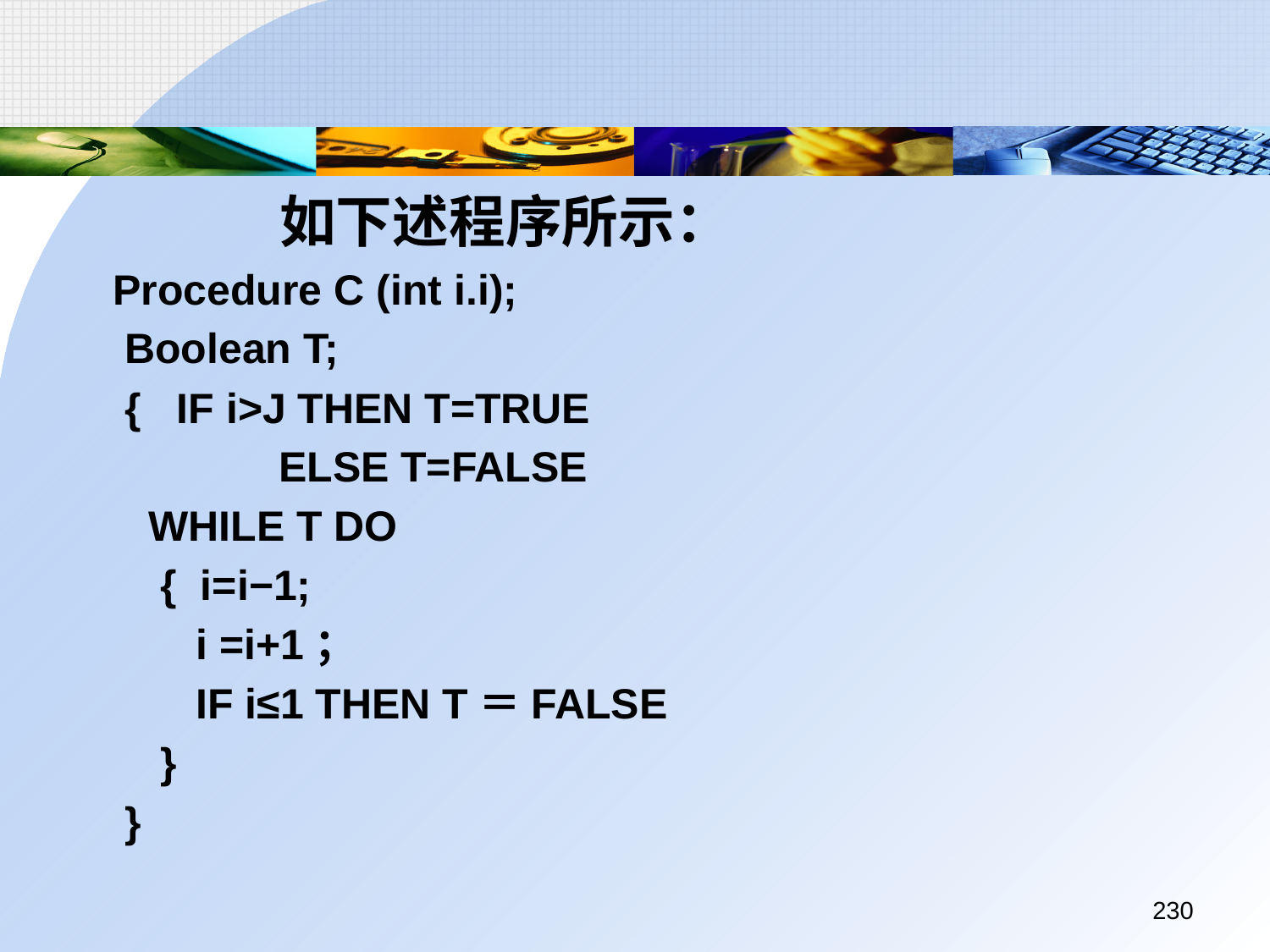

如下述程序所示：
	Procedure C (int i.i);
     Boolean T;
     {   IF i>J THEN T=TRUE
                  ELSE T=FALSE
       WHILE T DO
        {  i=i−1;
           i =i+1；
           IF i≤1 THEN T＝FALSE
        }
     }

230